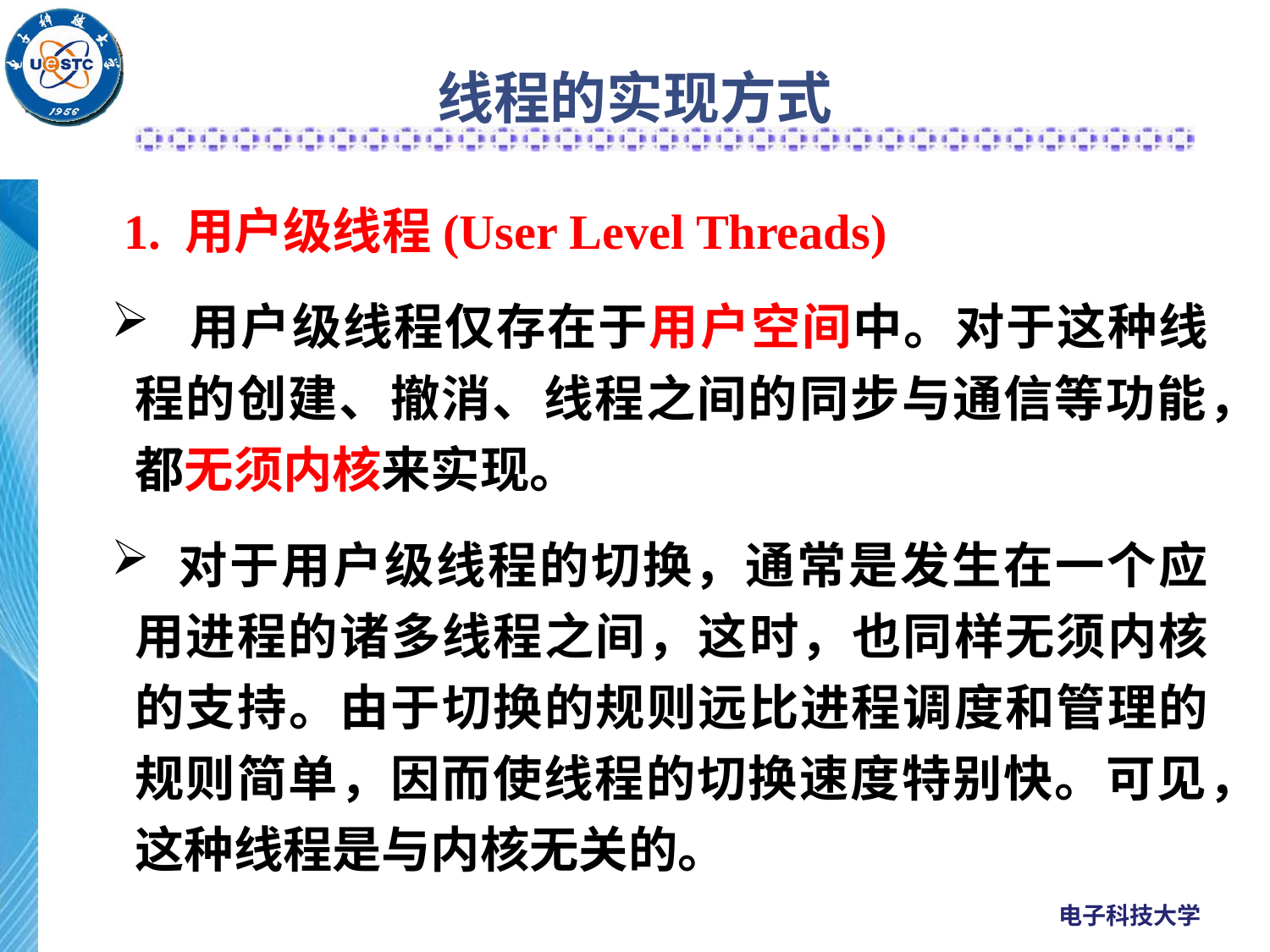

# 线程的实现方式
 1. 用户级线程(User Level Threads)
  用户级线程仅存在于用户空间中。对于这种线程的创建、撤消、线程之间的同步与通信等功能，都无须内核来实现。
 对于用户级线程的切换，通常是发生在一个应用进程的诸多线程之间，这时，也同样无须内核的支持。由于切换的规则远比进程调度和管理的规则简单，因而使线程的切换速度特别快。可见，这种线程是与内核无关的。